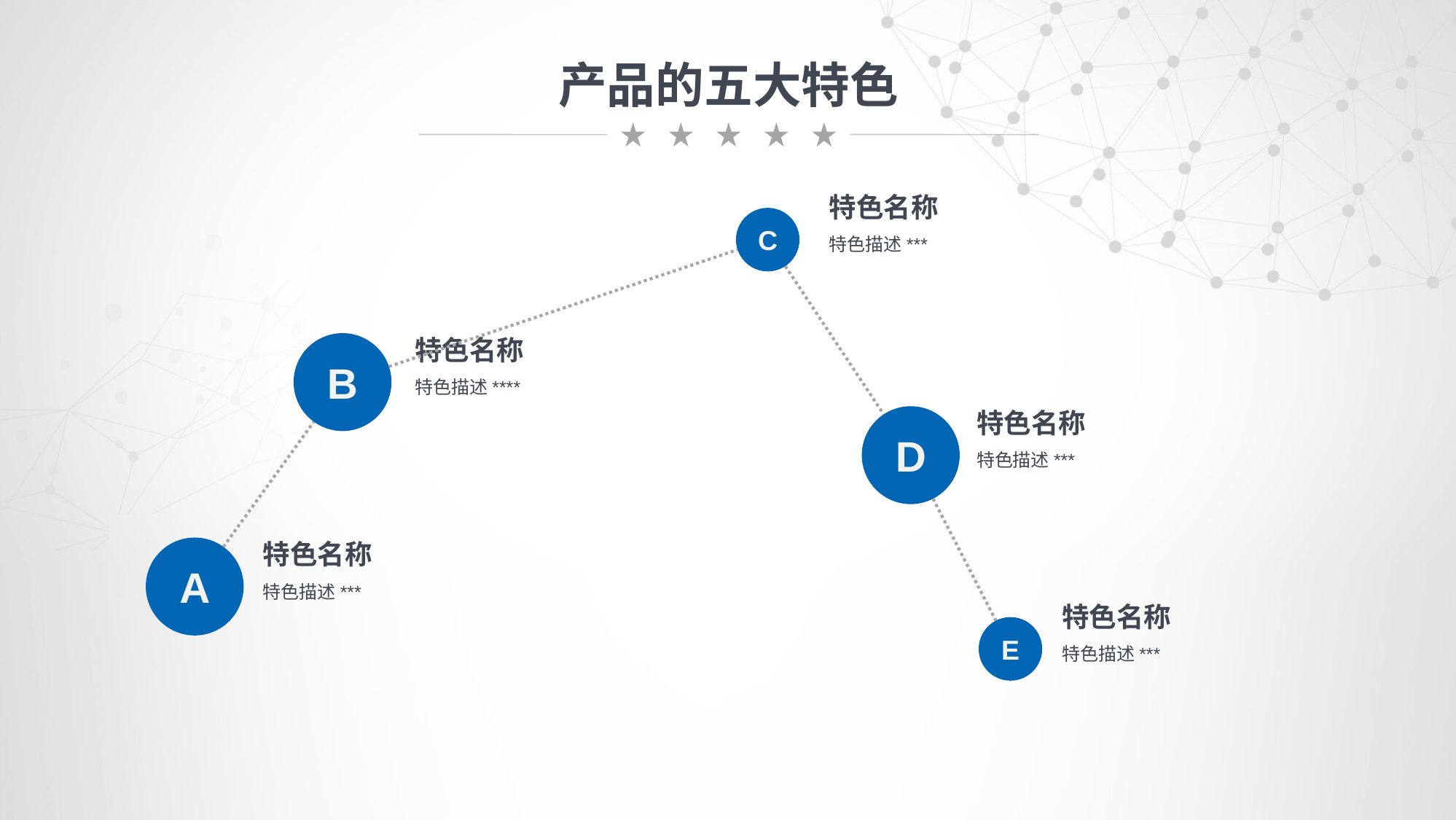

产品的五大特色

特色名称
特色描述***

C

特色名称
特色描述****

B
特色名称
特色描述***

D

特色名称
特色描述***

A
特色名称
特色描述***

E